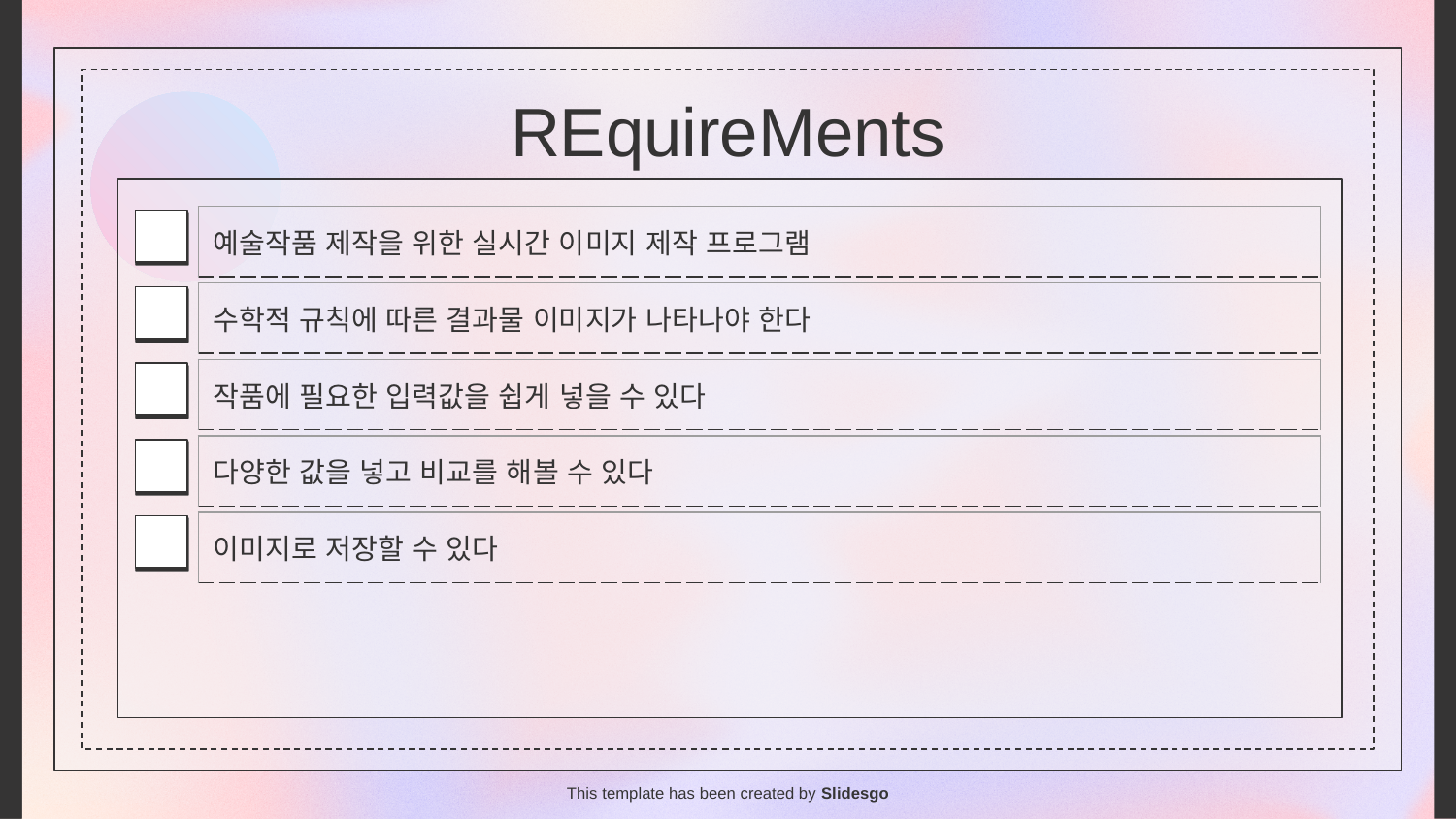

# REquireMents

| 예술작품 제작을 위한 실시간 이미지 제작 프로그램 |
| --- |

| 수학적 규칙에 따른 결과물 이미지가 나타나야 한다 |
| --- |

| 작품에 필요한 입력값을 쉽게 넣을 수 있다 |
| --- |

| 다양한 값을 넣고 비교를 해볼 수 있다 |
| --- |

| 이미지로 저장할 수 있다 |
| --- |

This template has been created by Slidesgo